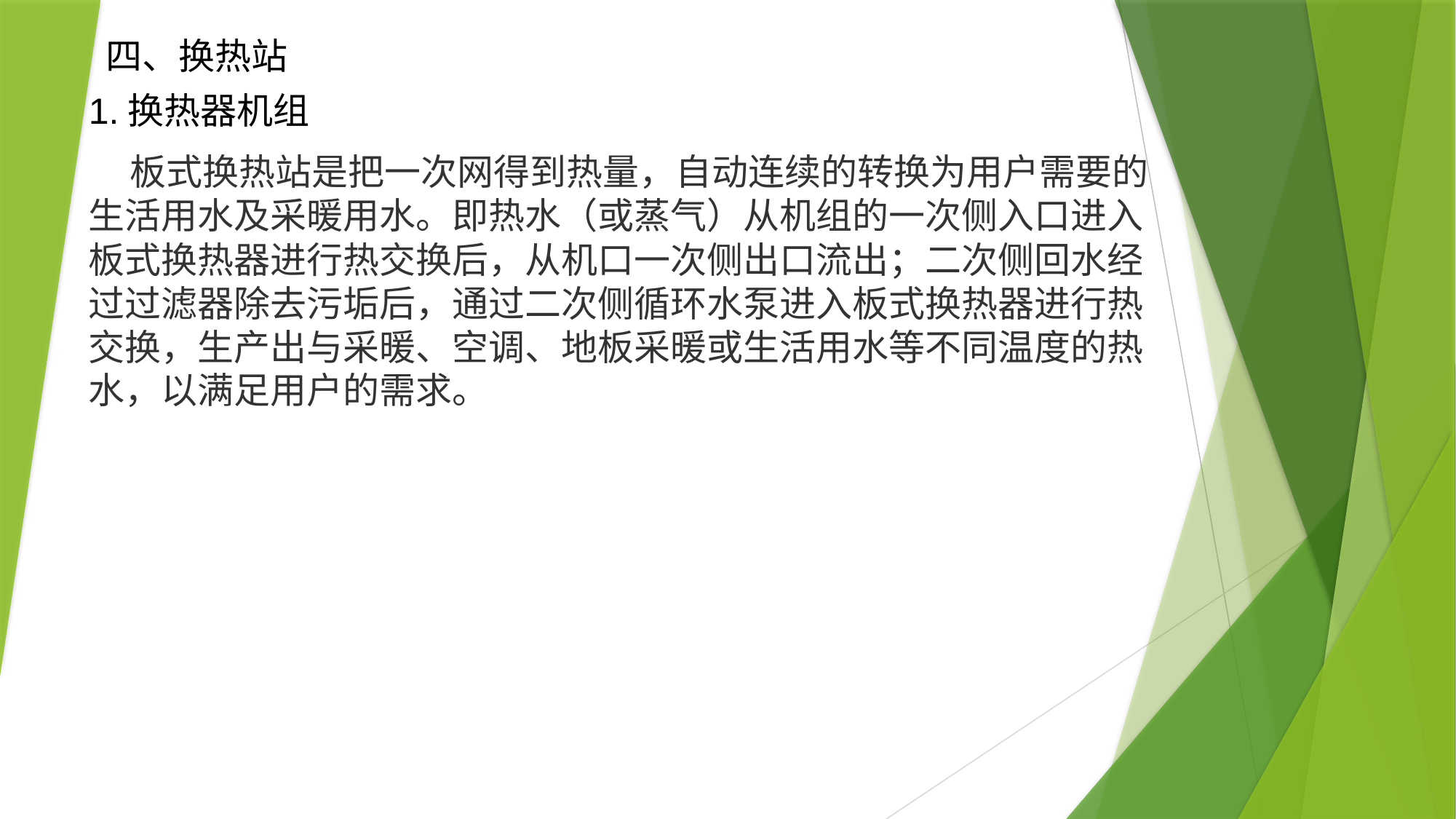

# 四、换热站
1.换热器机组
    板式换热站是把一次网得到热量，自动连续的转换为用户需要的生活用水及采暖用水。即热水（或蒸气）从机组的一次侧入口进入板式换热器进行热交换后，从机口一次侧出口流出；二次侧回水经过过滤器除去污垢后，通过二次侧循环水泵进入板式换热器进行热交换，生产出与采暖、空调、地板采暖或生活用水等不同温度的热水，以满足用户的需求。